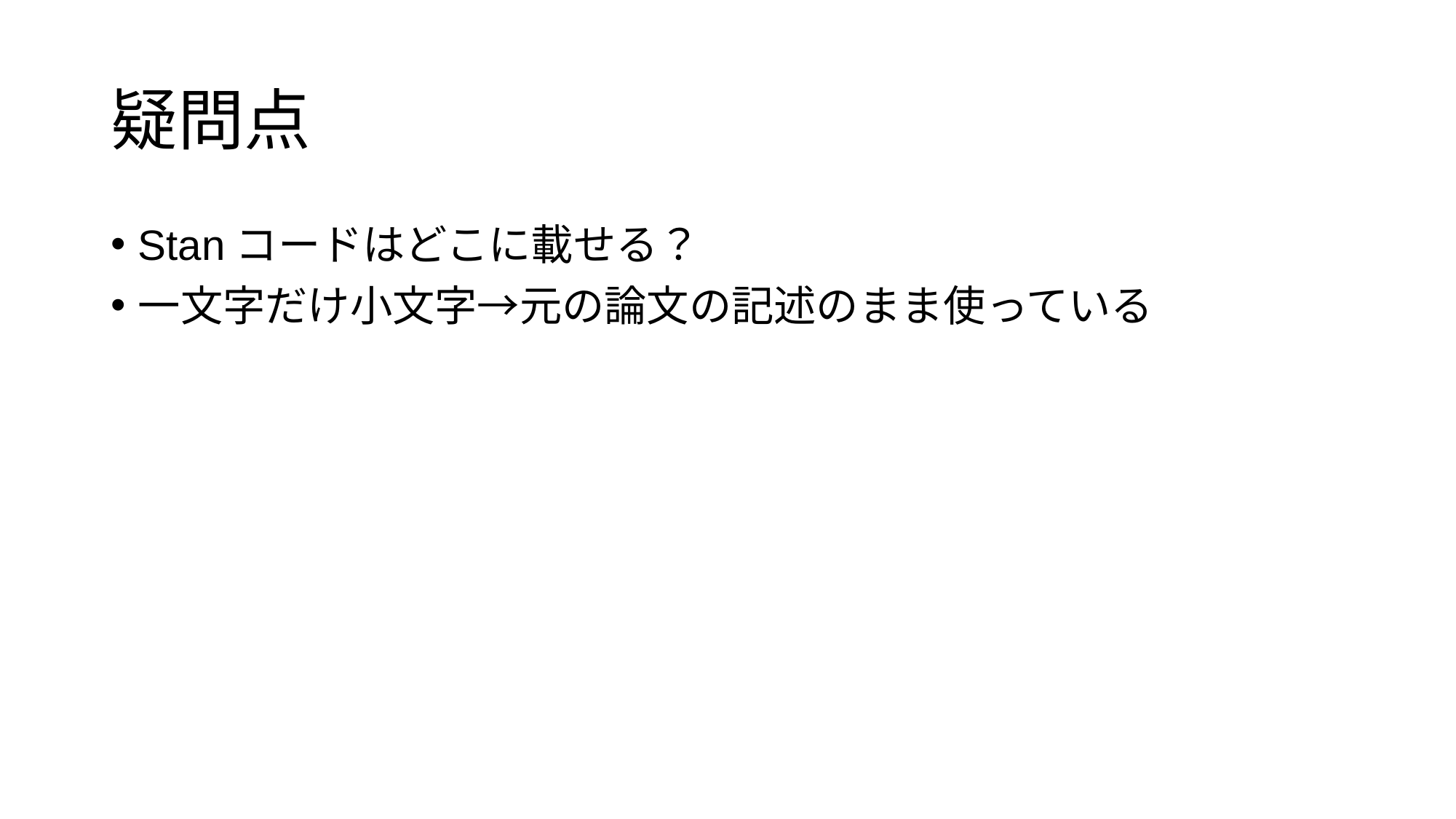

# 疑問点
Stanコードはどこに載せる？
一文字だけ小文字→元の論文の記述のまま使っている